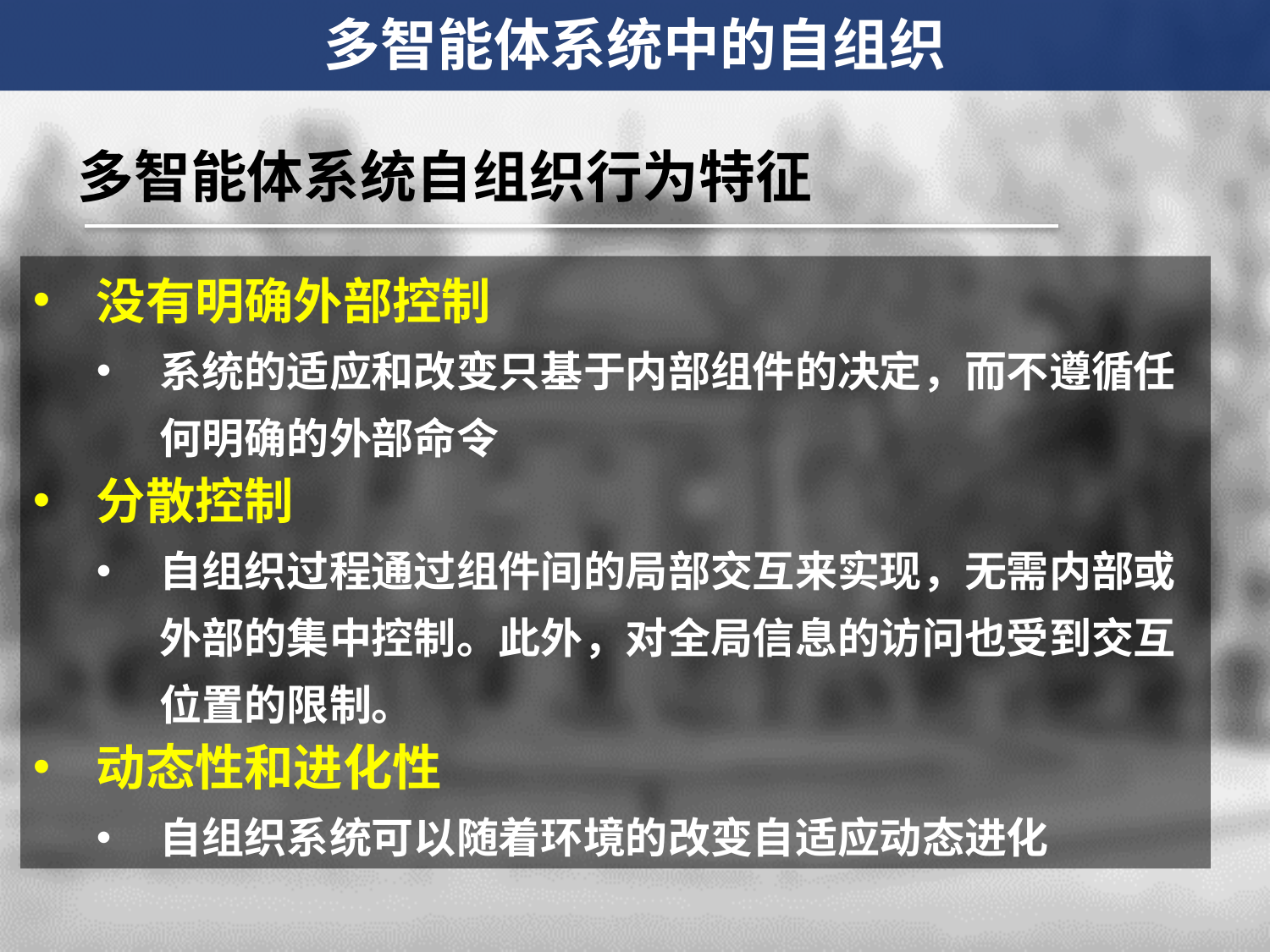

多智能体系统中的自组织
多智能体系统自组织行为特征
没有明确外部控制
系统的适应和改变只基于内部组件的决定，而不遵循任何明确的外部命令
分散控制
自组织过程通过组件间的局部交互来实现，无需内部或外部的集中控制。此外，对全局信息的访问也受到交互位置的限制。
动态性和进化性
自组织系统可以随着环境的改变自适应动态进化